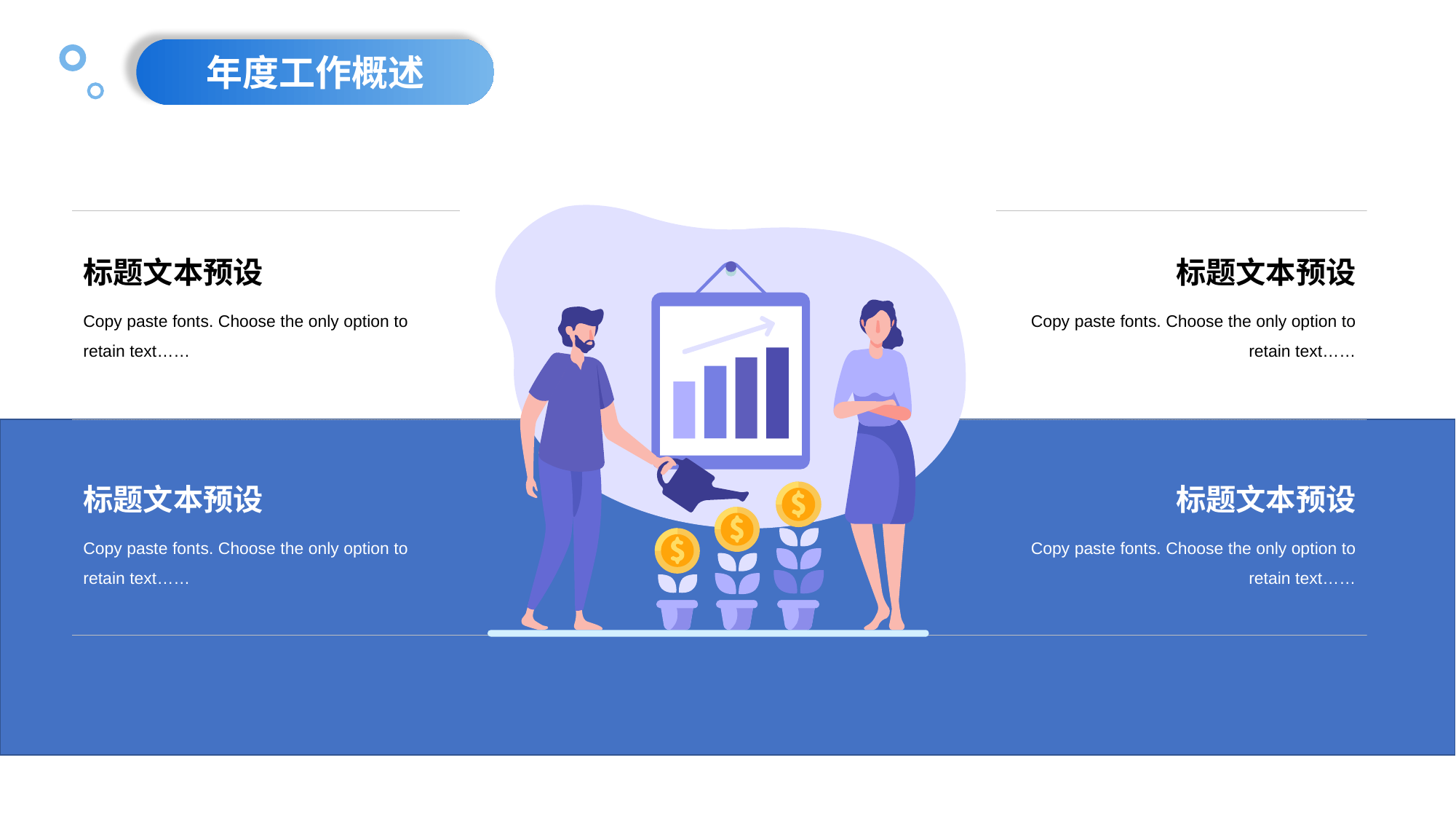

年度工作概述

标题文本预设
Copy paste fonts. Choose the only option to retain text……
标题文本预设
Copy paste fonts. Choose the only option to retain text……

标题文本预设
Copy paste fonts. Choose the only option to retain text……
标题文本预设
Copy paste fonts. Choose the only option to retain text……